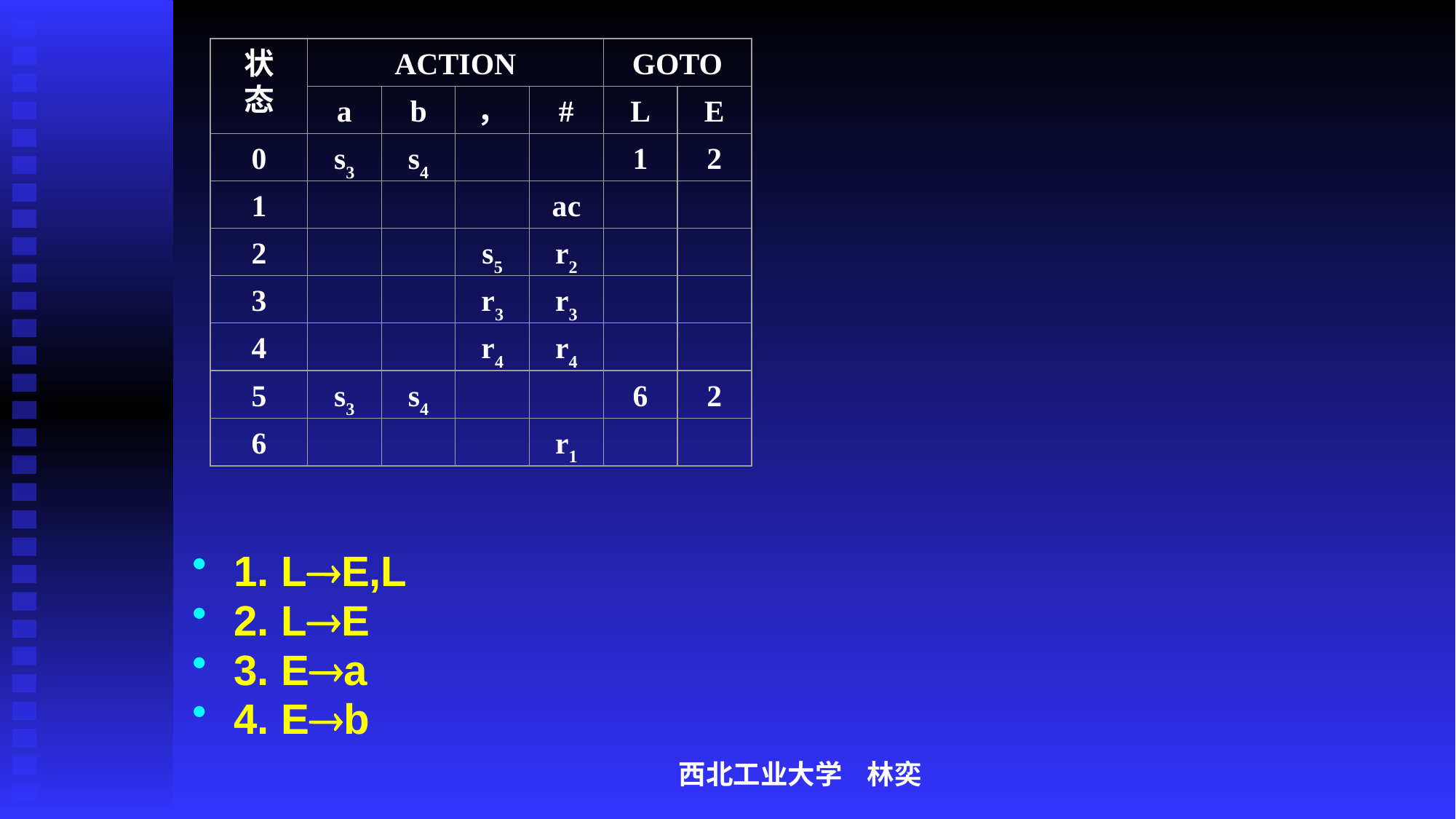

状态

ACTION

GOTO

a

b

，

#

L

E

0

s3

s4

1

2

1

ac

2

s5

r2

3

r3

r3

4

r4

r4

5

s3

s4

6

2

6

r1

1. L→E,L
2. L→E
3. E→a
4. E→b
西北工业大学    林奕
17